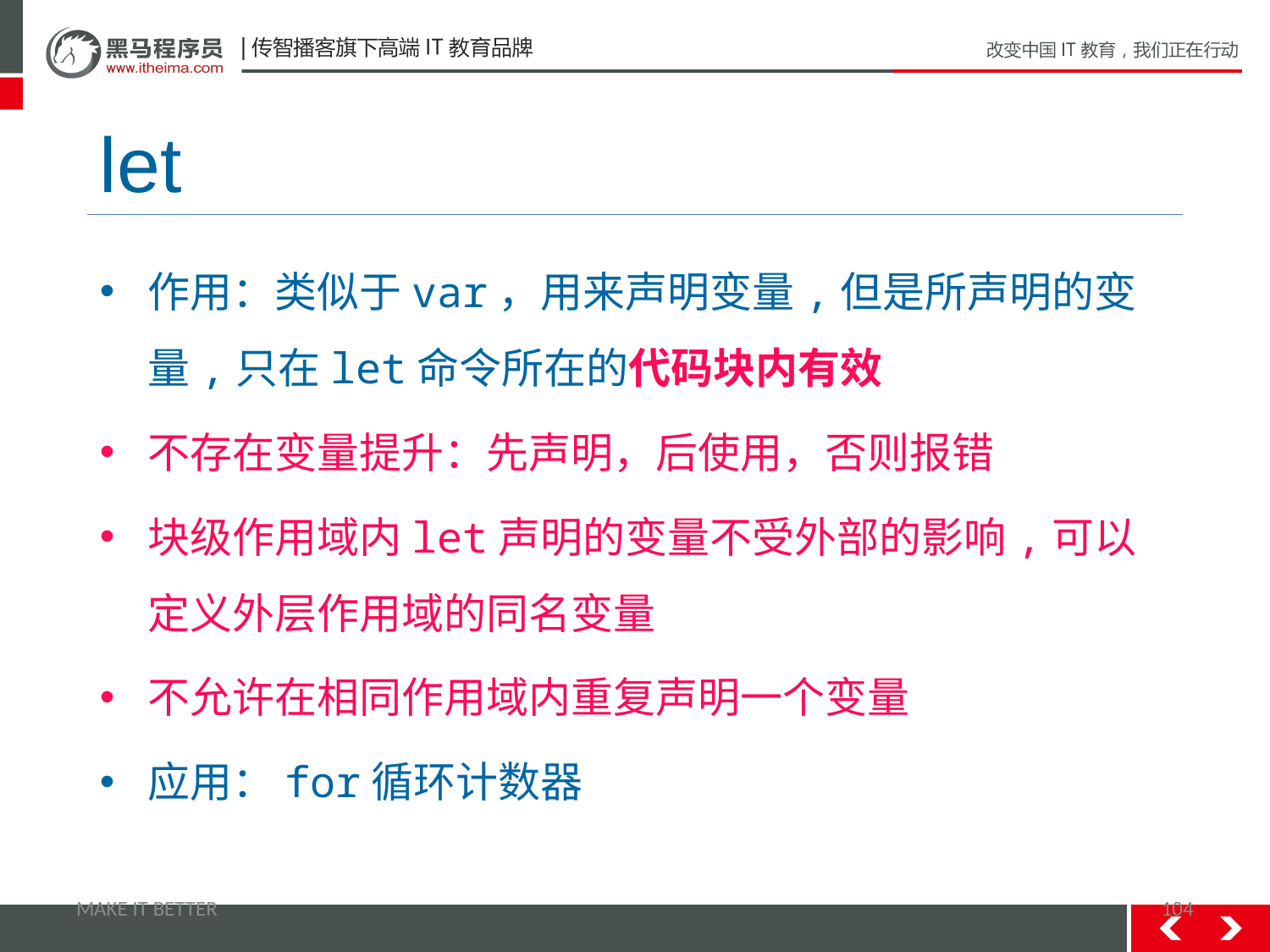

# let
作用：类似于var，用来声明变量,但是所声明的变量,只在let命令所在的代码块内有效
不存在变量提升：先声明，后使用，否则报错
块级作用域内let声明的变量不受外部的影响,可以定义外层作用域的同名变量
不允许在相同作用域内重复声明一个变量
应用：for循环计数器

MAKE IT BETTER
104